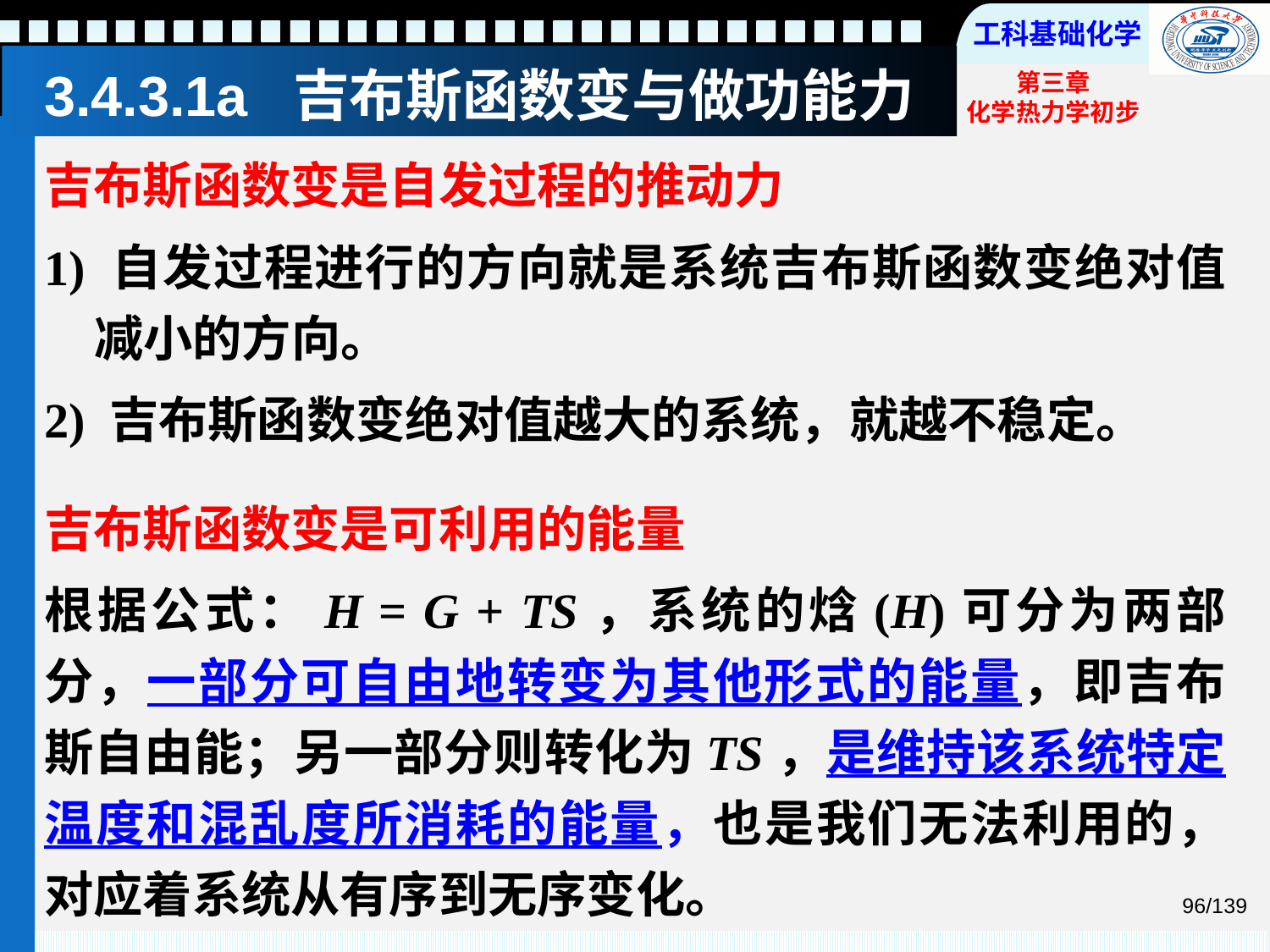

# 3.4.3.1a  吉布斯函数变与做功能力
吉布斯函数变是自发过程的推动力
1) 自发过程进行的方向就是系统吉布斯函数变绝对值减小的方向。
2) 吉布斯函数变绝对值越大的系统，就越不稳定。
吉布斯函数变是可利用的能量
根据公式：H = G + TS，系统的焓(H)可分为两部分，一部分可自由地转变为其他形式的能量，即吉布斯自由能；另一部分则转化为TS，是维持该系统特定温度和混乱度所消耗的能量，也是我们无法利用的，对应着系统从有序到无序变化。